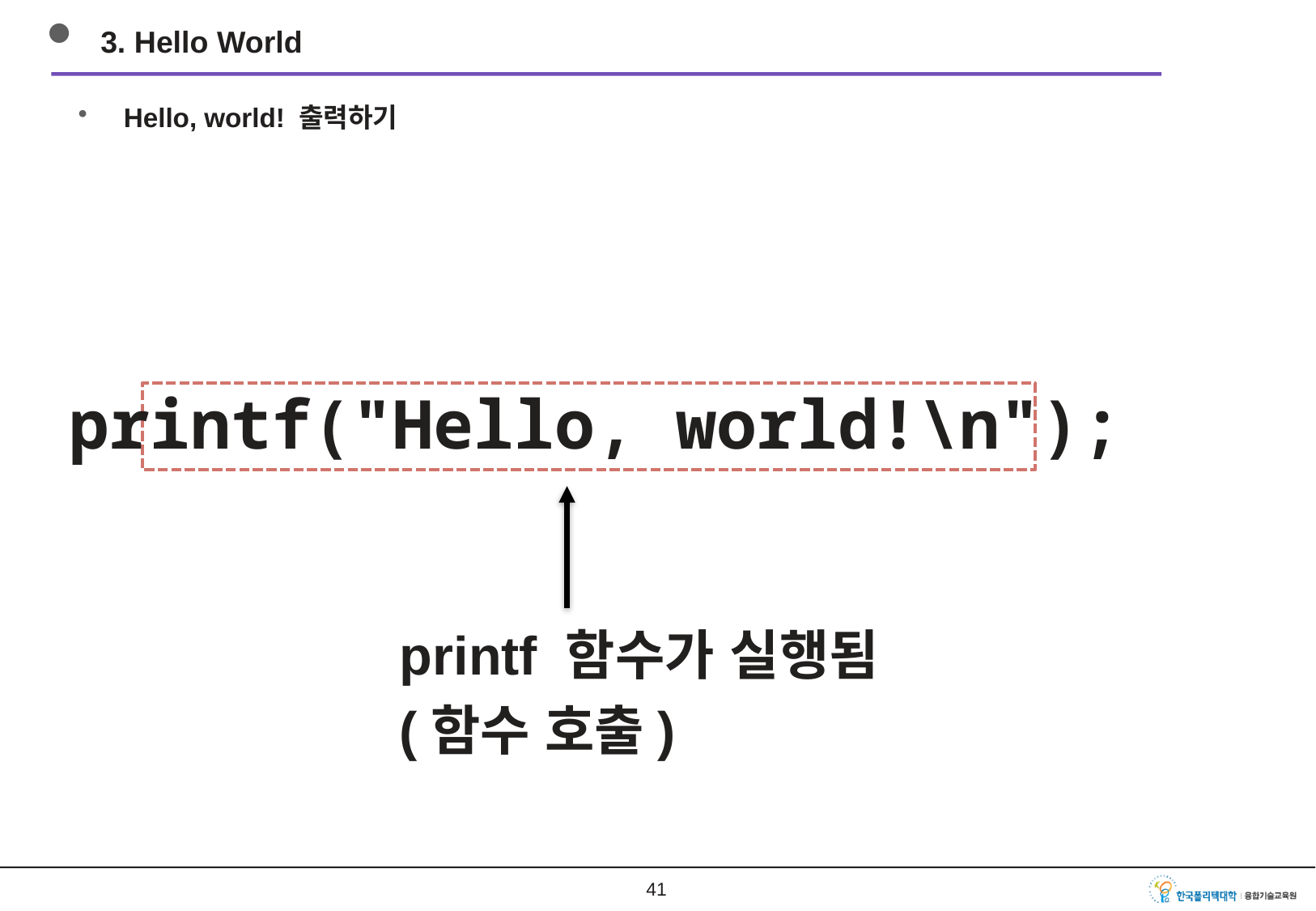

3. Hello World
Hello, world! 출력하기
printf("Hello, world!\n");

printf 함수가 실행됨
(함수 호출)
41